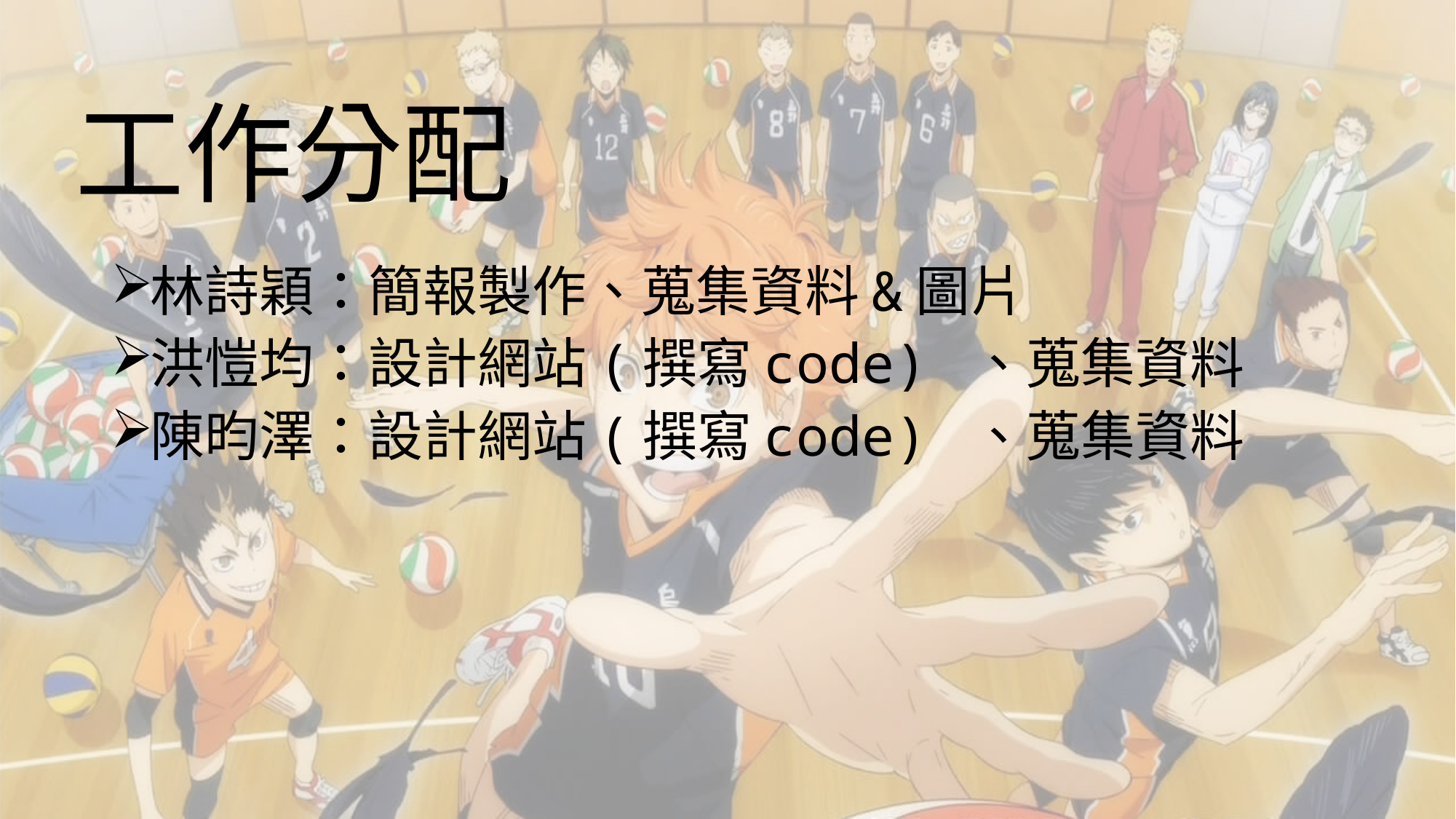

# 工作分配
林詩穎：簡報製作、蒐集資料&圖片
洪愷均：設計網站(撰寫code) 、蒐集資料
陳昀澤：設計網站(撰寫code) 、蒐集資料